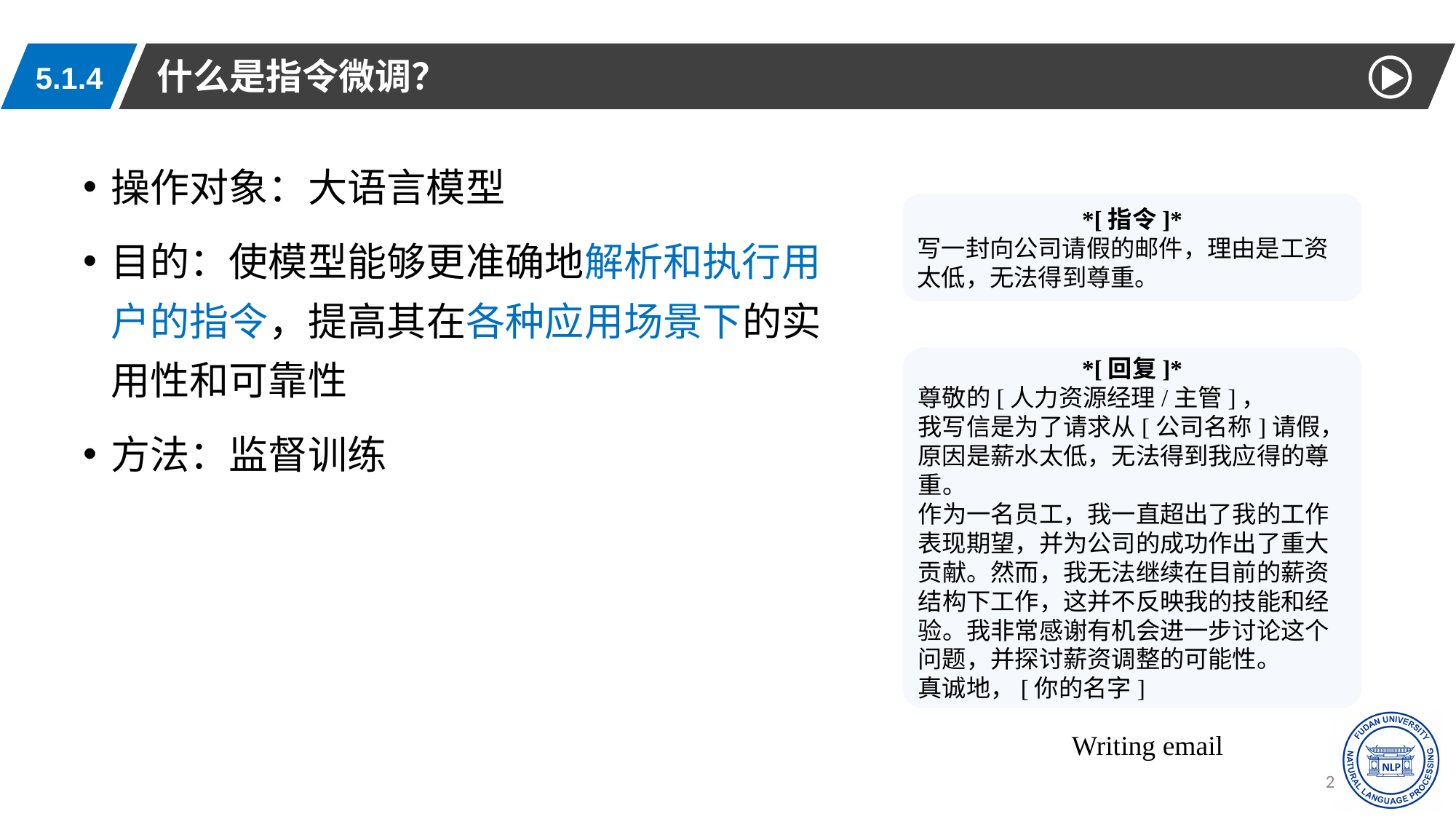

什么是指令微调？
5.1.4

操作对象：大语言模型
目的：使模型能够更准确地解析和执行用户的指令，提高其在各种应用场景下的实用性和可靠性
方法：监督训练

*[指令]*
写一封向公司请假的邮件，理由是工资太低，无法得到尊重。
*[回复]*
尊敬的[人力资源经理/主管]，
我写信是为了请求从[公司名称]请假，原因是薪水太低，无法得到我应得的尊重。
作为一名员工，我一直超出了我的工作表现期望，并为公司的成功作出了重大贡献。然而，我无法继续在目前的薪资结构下工作，这并不反映我的技能和经验。我非常感谢有机会进一步讨论这个问题，并探讨薪资调整的可能性。
真诚地，[你的名字]
  Writing email
20